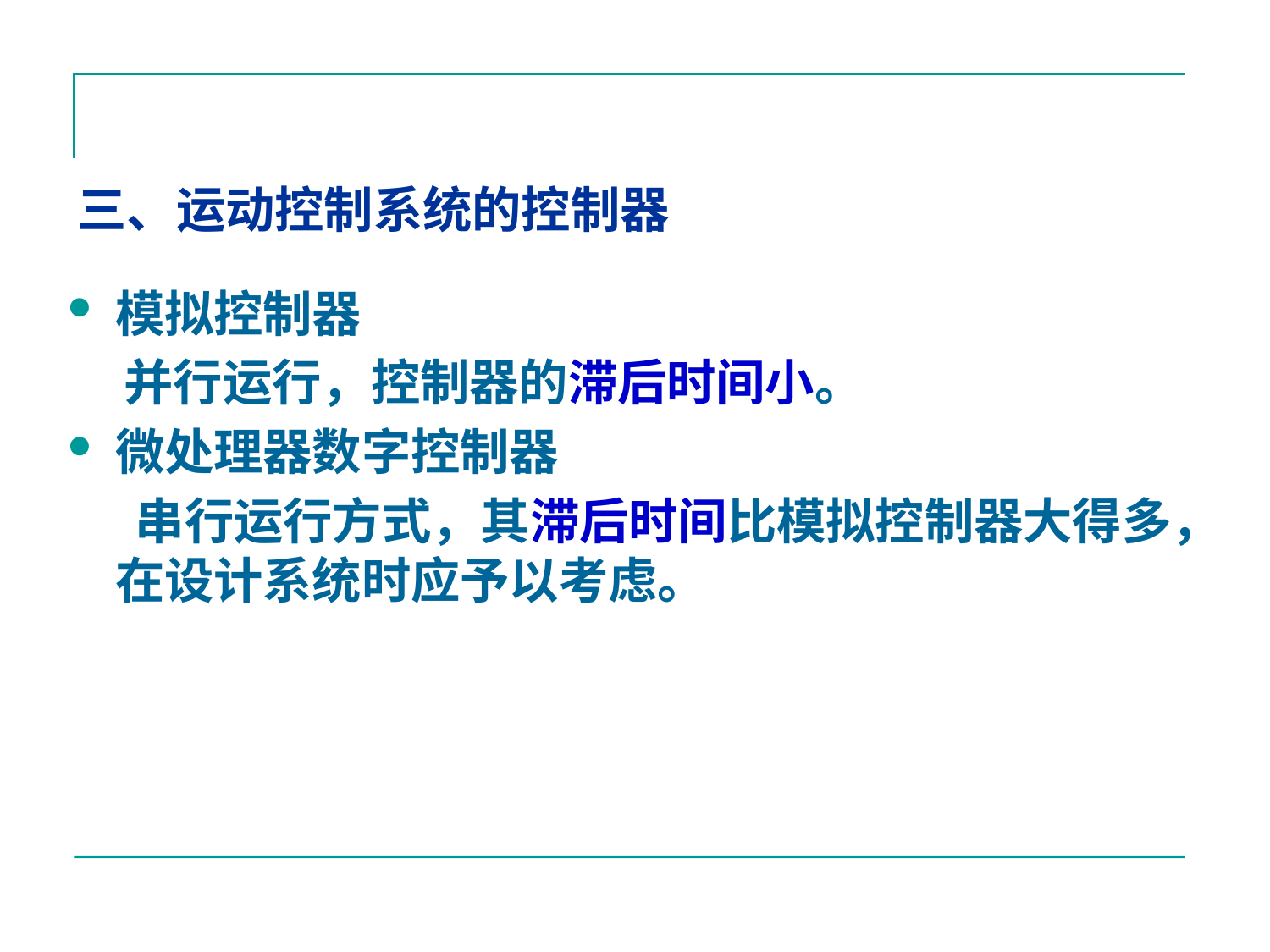

# 三、运动控制系统的控制器
模拟控制器
    并行运行，控制器的滞后时间小。
微处理器数字控制器
     串行运行方式，其滞后时间比模拟控制器大得多，在设计系统时应予以考虑。